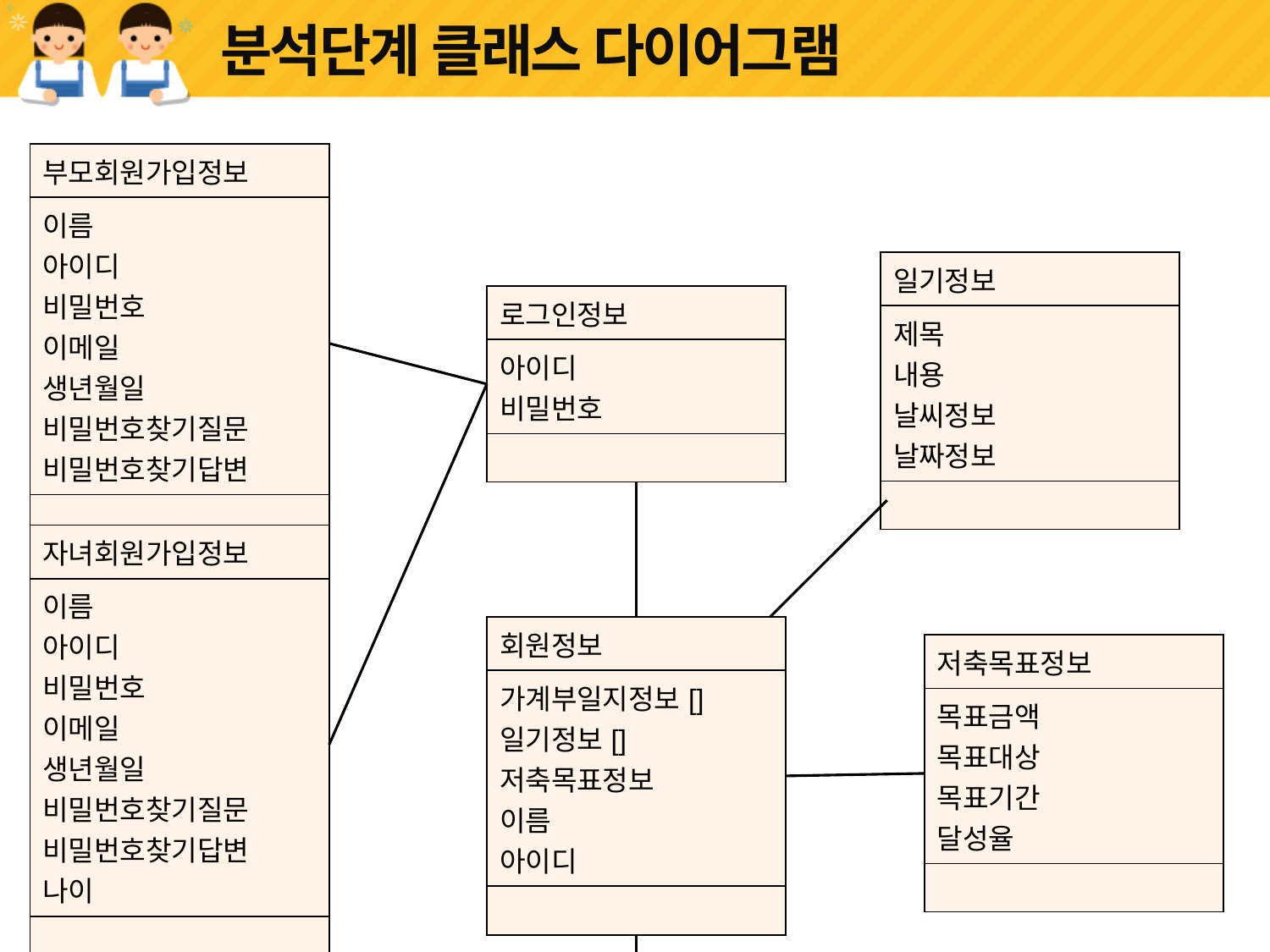

# 분석단계 클래스 다이어그램
| 부모회원가입정보 |
| --- |
| 이름 아이디 비밀번호 이메일 생년월일 비밀번호찾기질문 비밀번호찾기답변 |
|  |
| 일기정보 |
| --- |
| 제목 내용 날씨정보 날짜정보 |
|  |
| 로그인정보 |
| --- |
| 아이디 비밀번호 |
|  |
| 자녀회원가입정보 |
| --- |
| 이름 아이디 비밀번호 이메일 생년월일 비밀번호찾기질문 비밀번호찾기답변 나이 |
|  |
| 회원정보 |
| --- |
| 가계부일지정보[] 일기정보[] 저축목표정보 이름 아이디 |
|  |
| 저축목표정보 |
| --- |
| 목표금액 목표대상 목표기간 달성율 |
|  |